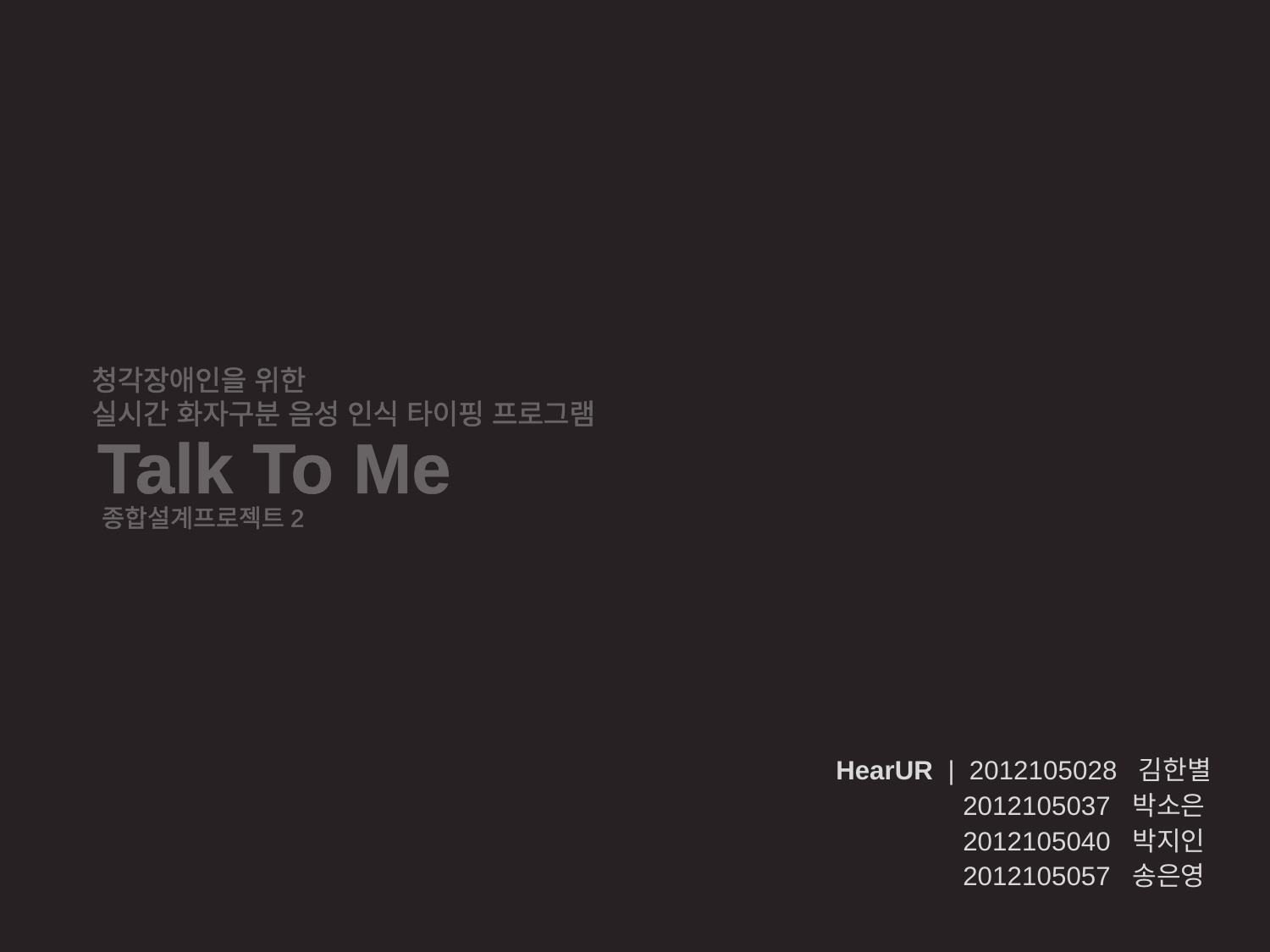

청각장애인을 위한
실시간 화자구분 음성 인식 타이핑 프로그램
Talk To Me
종합설계프로젝트2
HearUR  |  2012105028  김한별
	2012105037  박소은
	2012105040  박지인
	2012105057  송은영